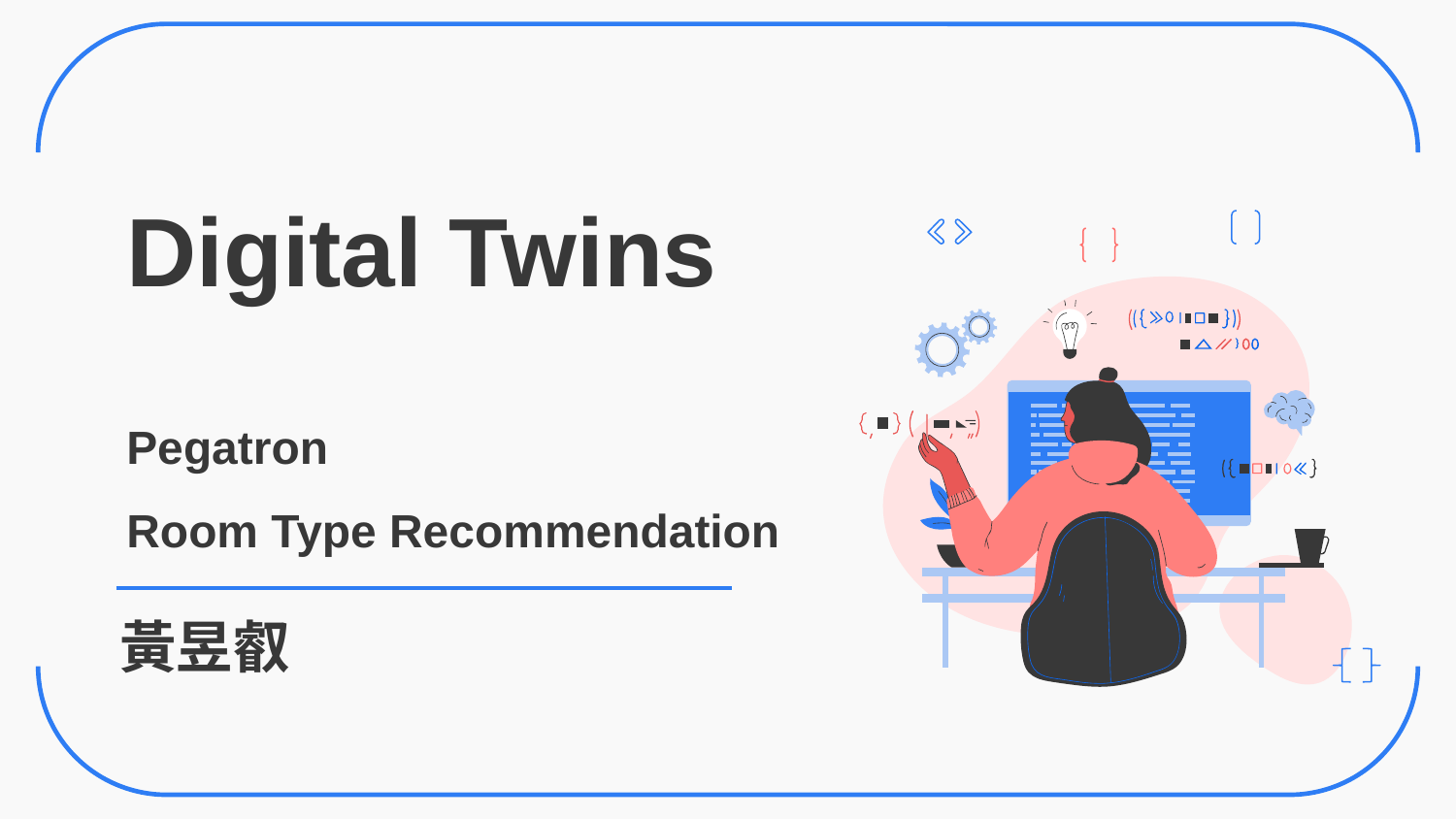

# Digital Twins Pegatron Room Type Recommendation

黃昱叡